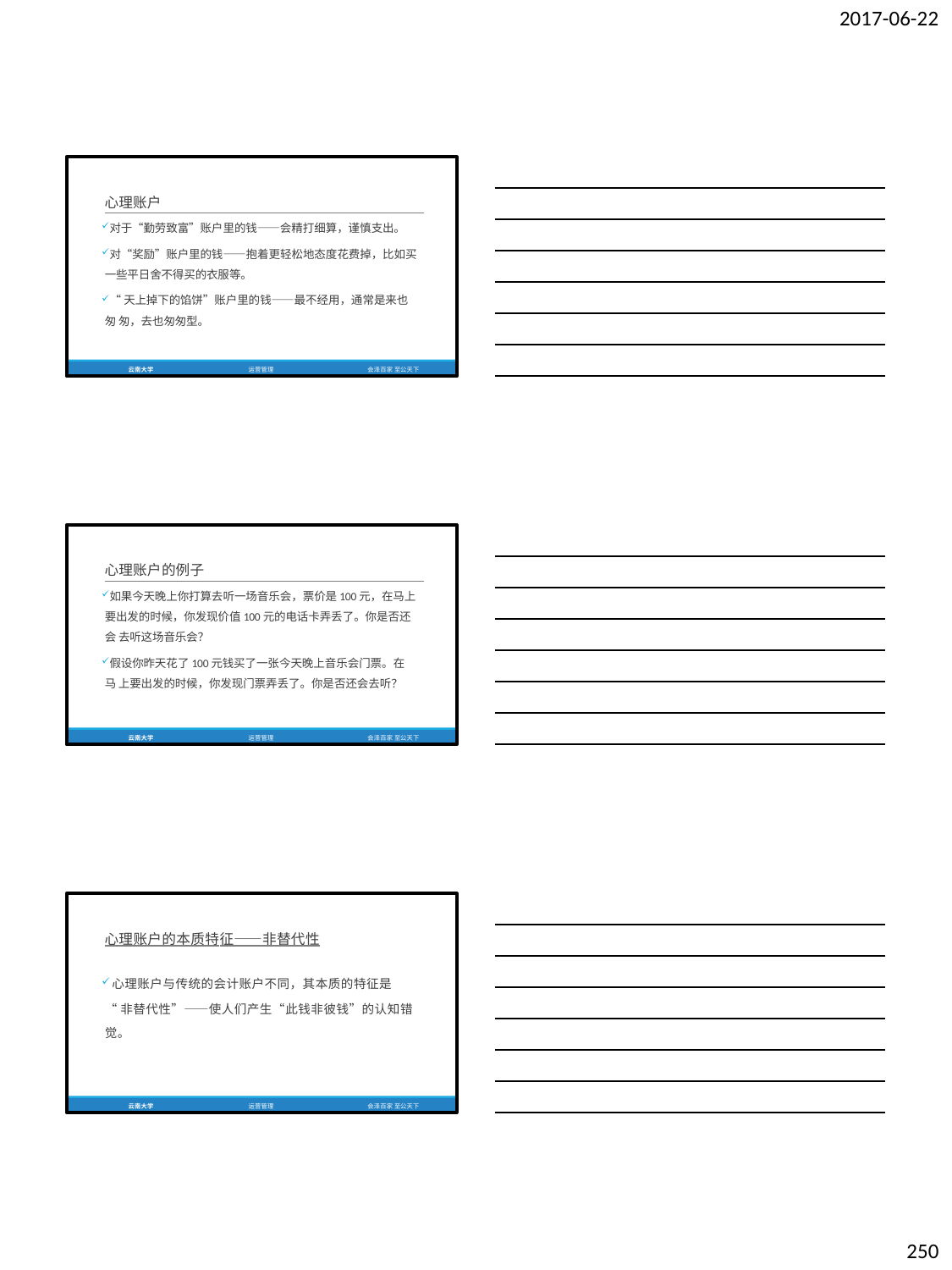

2017-06-22

心理账户
对于“勤劳致富”账户里的钱——会精打细算，谨慎支出。
对“奖励”账户里的钱——抱着更轻松地态度花费掉，比如买 一些平日舍不得买的衣服等。
“天上掉下的馅饼”账户里的钱——最不经用，通常是来也匆 匆，去也匆匆型。

云南大学
运营管理
会泽百家 至公天下

心理账户的例子
如果今天晚上你打算去听一场音乐会，票价是100元，在马上 要出发的时候，你发现价值100元的电话卡弄丢了。你是否还会 去听这场音乐会？
假设你昨天花了100元钱买了一张今天晚上音乐会门票。在马 上要出发的时候，你发现门票弄丢了。你是否还会去听？

云南大学
运营管理
会泽百家 至公天下

心理账户的本质特征——非替代性
心理账户与传统的会计账户不同，其本质的特征是
“非替代性”——使人们产生“此钱非彼钱”的认知错 觉。

云南大学
运营管理
会泽百家 至公天下

250